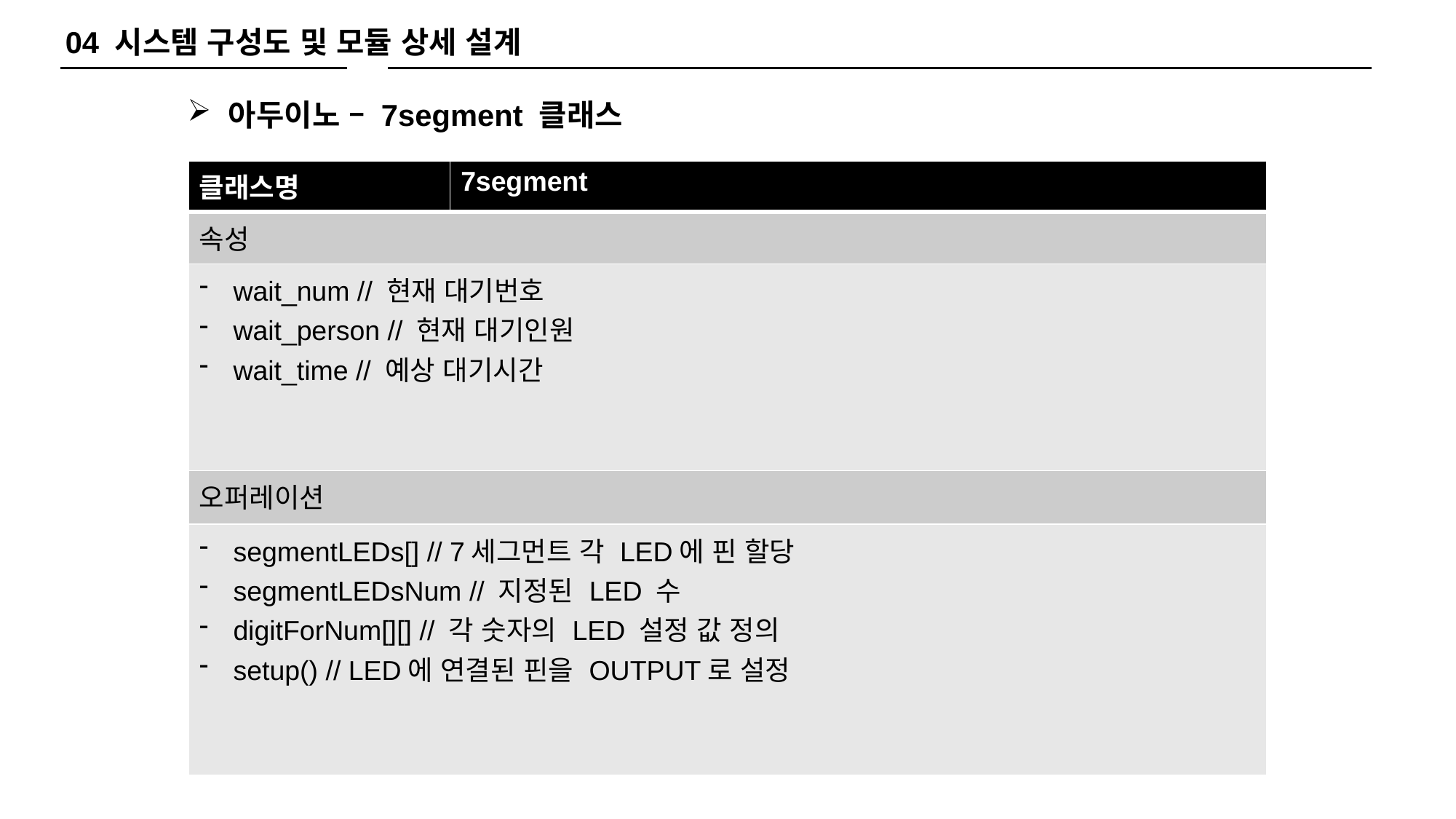

04 시스템 구성도 및 모듈 상세 설계
아두이노 – 7segment 클래스
| 클래스명 | 7segment |
| --- | --- |
| 속성 |  |
| wait\_num // 현재 대기번호 wait\_person // 현재 대기인원 wait\_time // 예상 대기시간 |  |
| 오퍼레이션 |  |
| segmentLEDs[] // 7세그먼트 각 LED에 핀 할당 segmentLEDsNum // 지정된 LED 수 digitForNum[][] // 각 숫자의 LED 설정 값 정의 setup() // LED에 연결된 핀을 OUTPUT로 설정 |  |